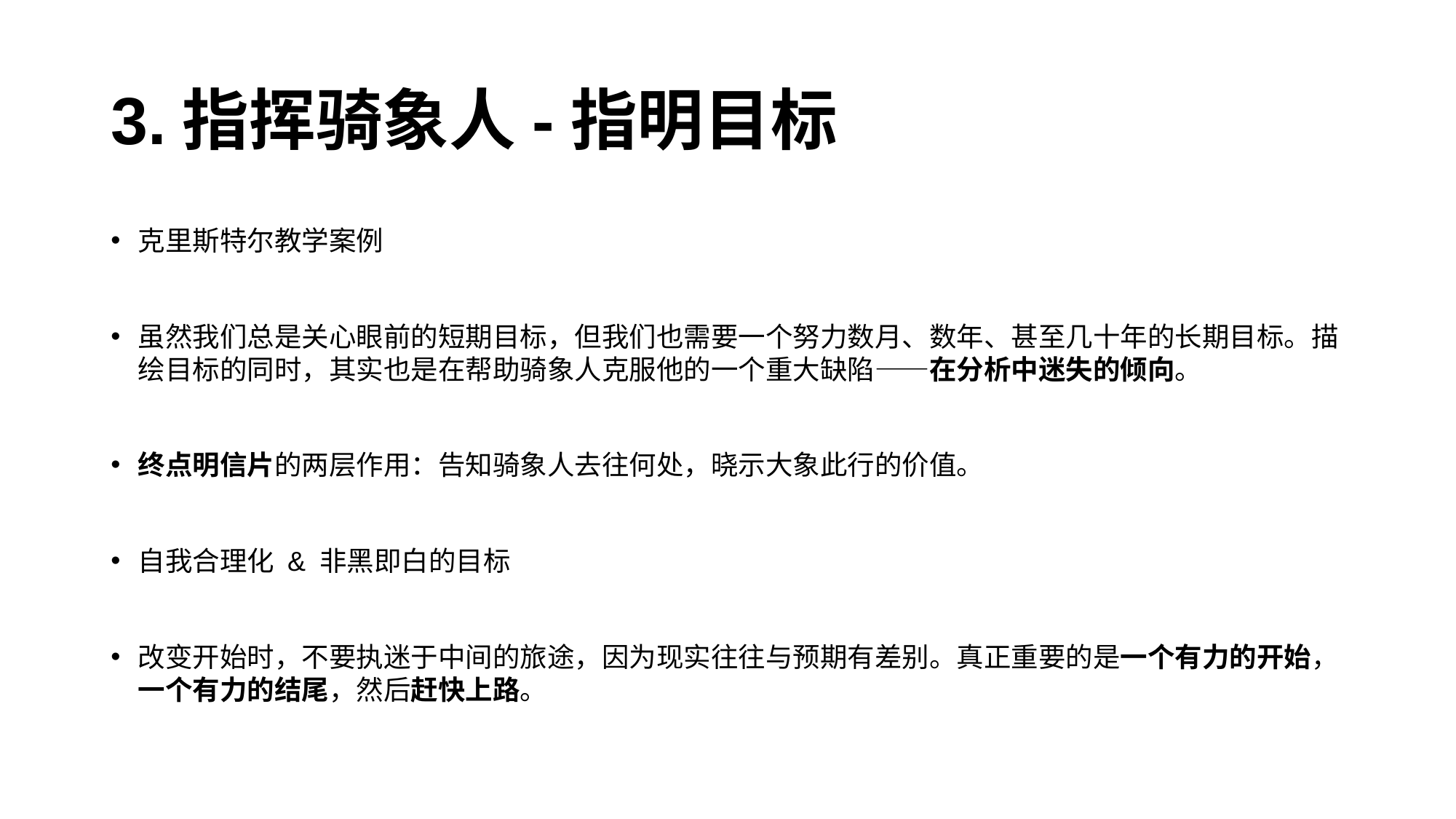

# 3.指挥骑象人-指明目标
克里斯特尔教学案例

虽然我们总是关心眼前的短期目标，但我们也需要一个努力数月、数年、甚至几十年的长期目标。描绘目标的同时，其实也是在帮助骑象人克服他的一个重大缺陷——在分析中迷失的倾向。

终点明信片的两层作用：告知骑象人去往何处，晓示大象此行的价值。

自我合理化 & 非黑即白的目标

改变开始时，不要执迷于中间的旅途，因为现实往往与预期有差别。真正重要的是一个有力的开始，一个有力的结尾，然后赶快上路。